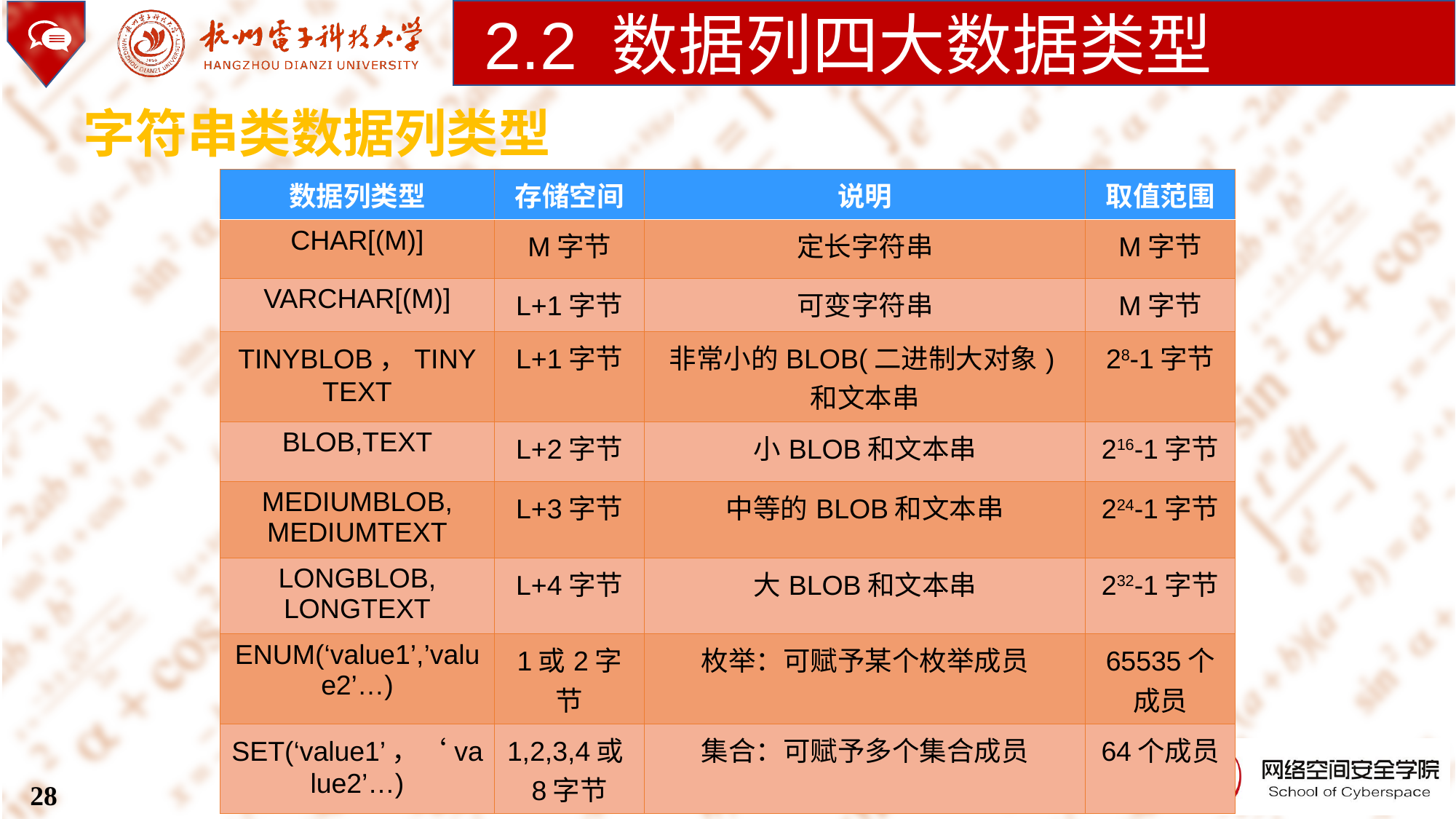

2.2 数据列四大数据类型
字符串类数据列类型
| 数据列类型 | 存储空间 | 说明 | 取值范围 |
| --- | --- | --- | --- |
| CHAR[(M)] | M字节 | 定长字符串 | M字节 |
| VARCHAR[(M)] | L+1字节 | 可变字符串 | M字节 |
| TINYBLOB，TINYTEXT | L+1字节 | 非常小的BLOB(二进制大对象)和文本串 | 28-1字节 |
| BLOB,TEXT | L+2字节 | 小BLOB和文本串 | 216-1字节 |
| MEDIUMBLOB, MEDIUMTEXT | L+3字节 | 中等的BLOB和文本串 | 224-1字节 |
| LONGBLOB, LONGTEXT | L+4字节 | 大BLOB和文本串 | 232-1字节 |
| ENUM(‘value1’,’value2’…) | 1或2字节 | 枚举：可赋予某个枚举成员 | 65535个成员 |
| SET(‘value1’，‘value2’…) | 1,2,3,4或8字节 | 集合：可赋予多个集合成员 | 64个成员 |
28